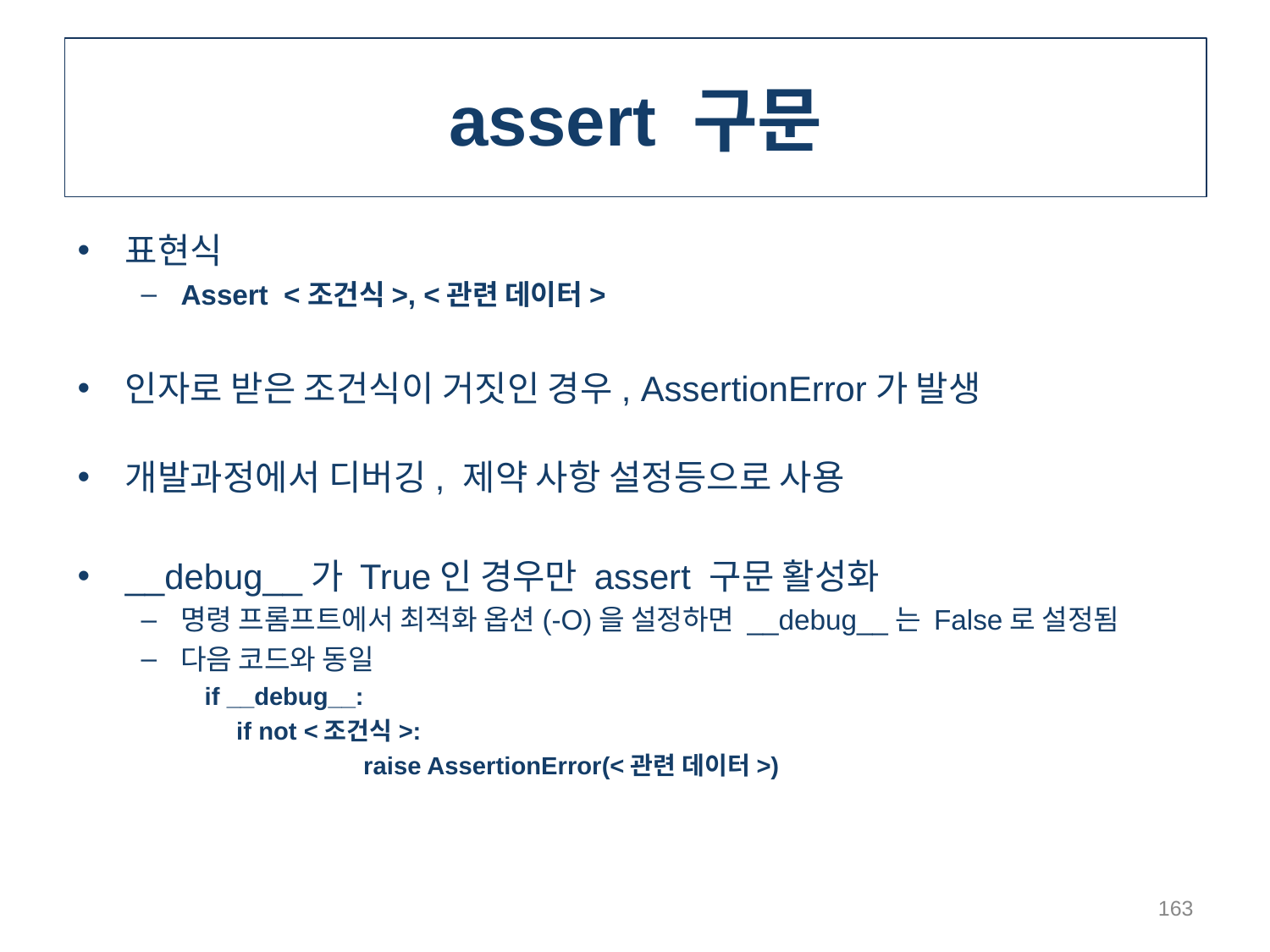

# assert 구문
표현식
Assert  <조건식>, <관련 데이터>

인자로 받은 조건식이 거짓인 경우, AssertionError가 발생

개발과정에서 디버깅, 제약 사항 설정등으로 사용

__debug__가 True인 경우만 assert 구문 활성화
명령 프롬프트에서 최적화 옵션(-O)을 설정하면 __debug__는 False로 설정됨
다음 코드와 동일
if __debug__:
	if not <조건식>:
		raise AssertionError(<관련 데이터>)

163